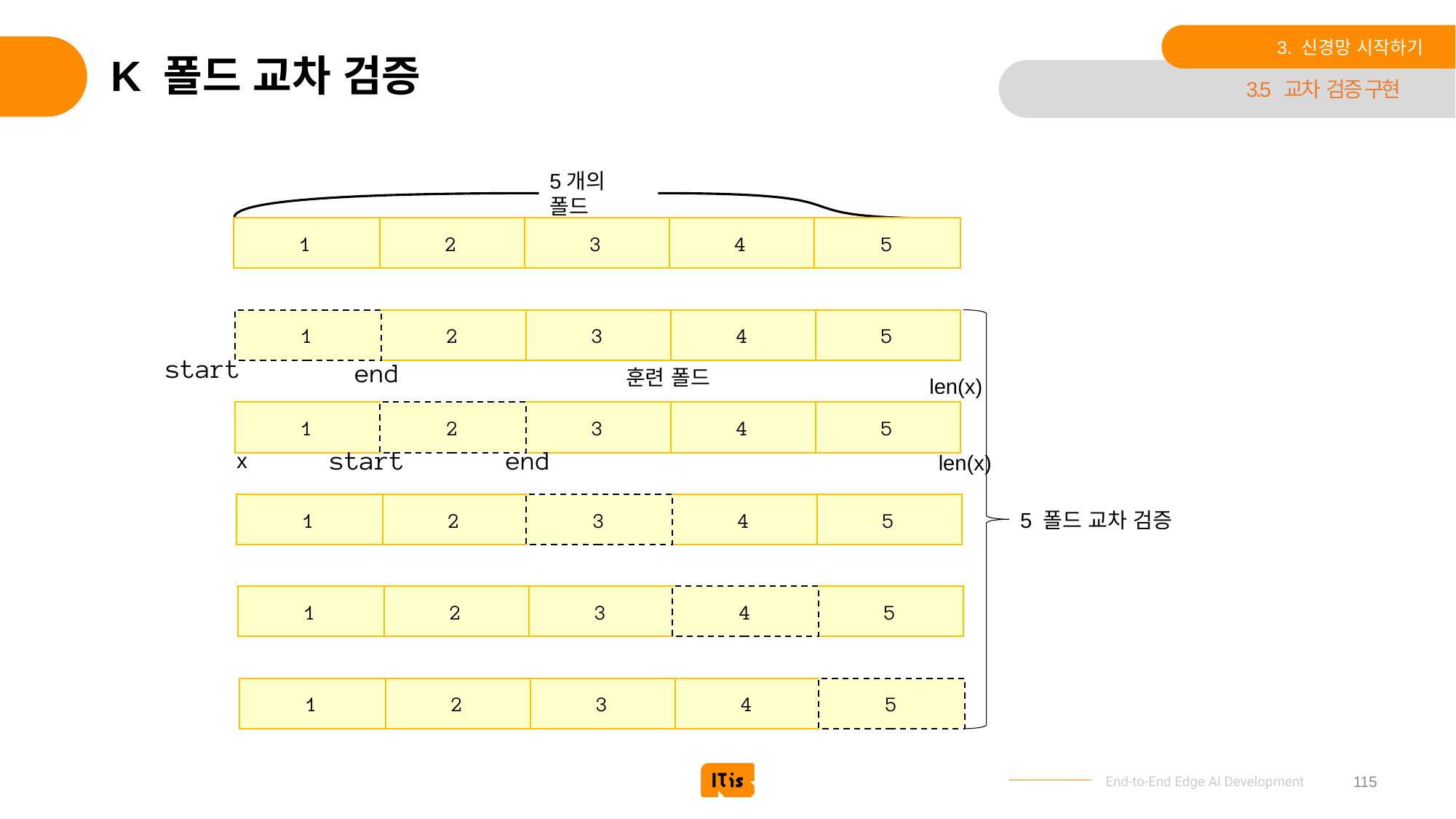

3. 신경망 시작하기
# K 폴드 교차 검증
3.5  교차  검증 구현

5개의 폴드

1
5
2
3
4

1
2
3
4
5

start
end
훈련 폴드
len(x)

1
2
3
4
5

start
end
x
len(x)

1
2
3
4
5

5 폴드 교차 검증

1
2
3
4
5

1
2
3
4
5

115